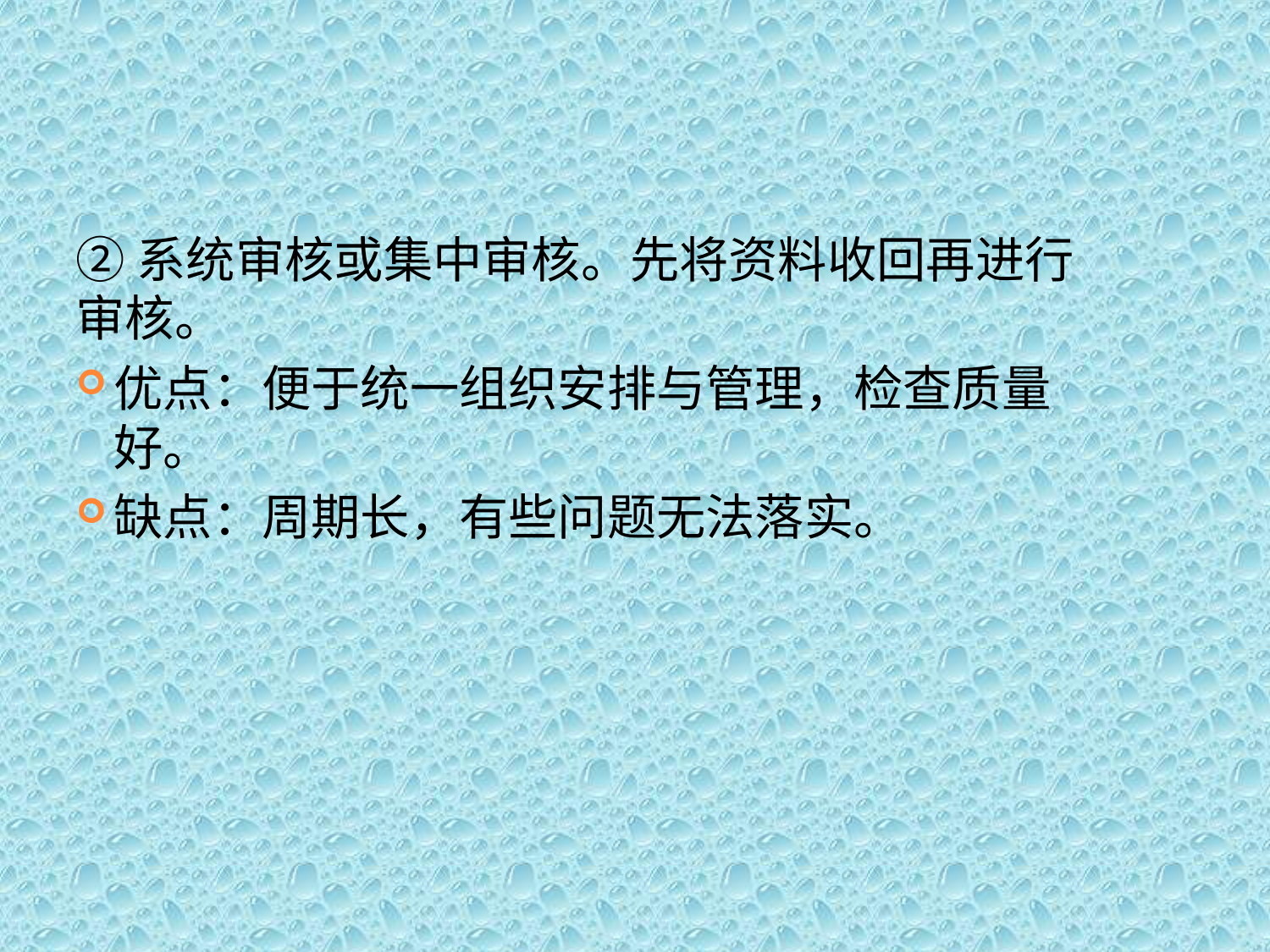

②系统审核或集中审核。先将资料收回再进行审核。
优点：便于统一组织安排与管理，检查质量好。
缺点：周期长，有些问题无法落实。